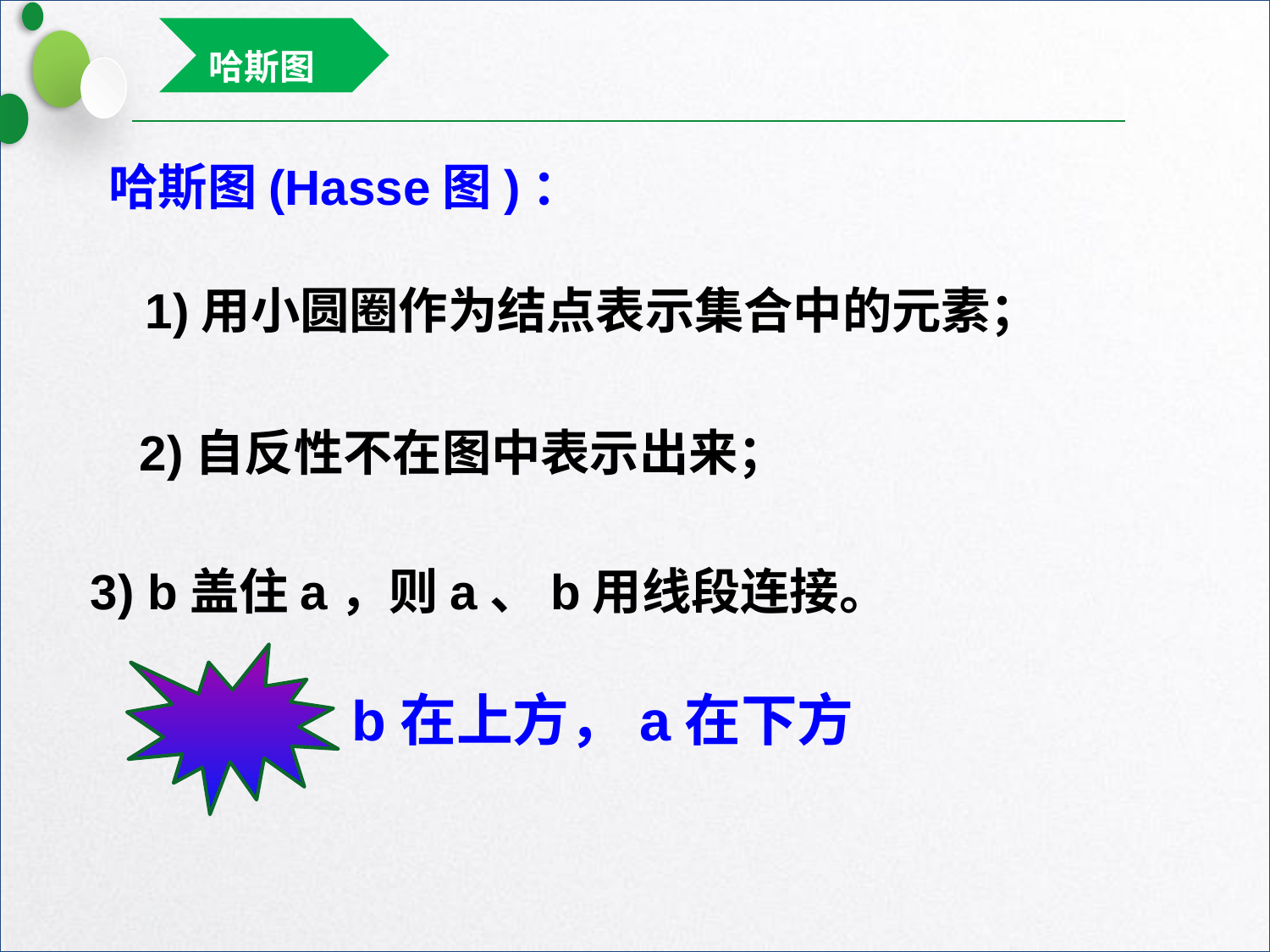

哈斯图
哈斯图(Hasse图)：
1)用小圆圈作为结点表示集合中的元素；
2)自反性不在图中表示出来；
3) b盖住a，则a、b用线段连接。

b在上方，a在下方